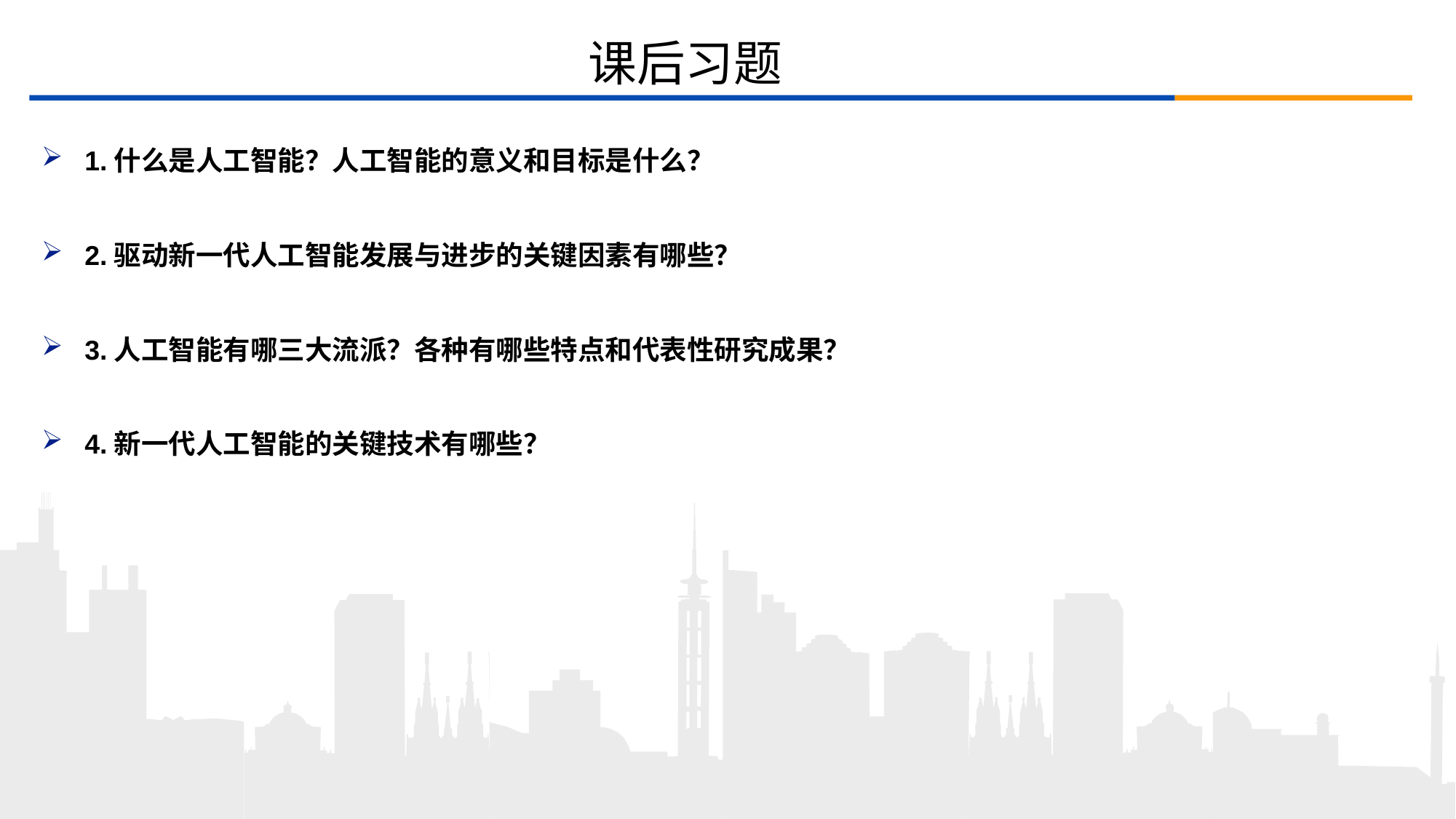

# 课后习题
1.什么是人工智能？人工智能的意义和目标是什么？
2.驱动新一代人工智能发展与进步的关键因素有哪些？
3.人工智能有哪三大流派？各种有哪些特点和代表性研究成果？
4.新一代人工智能的关键技术有哪些？